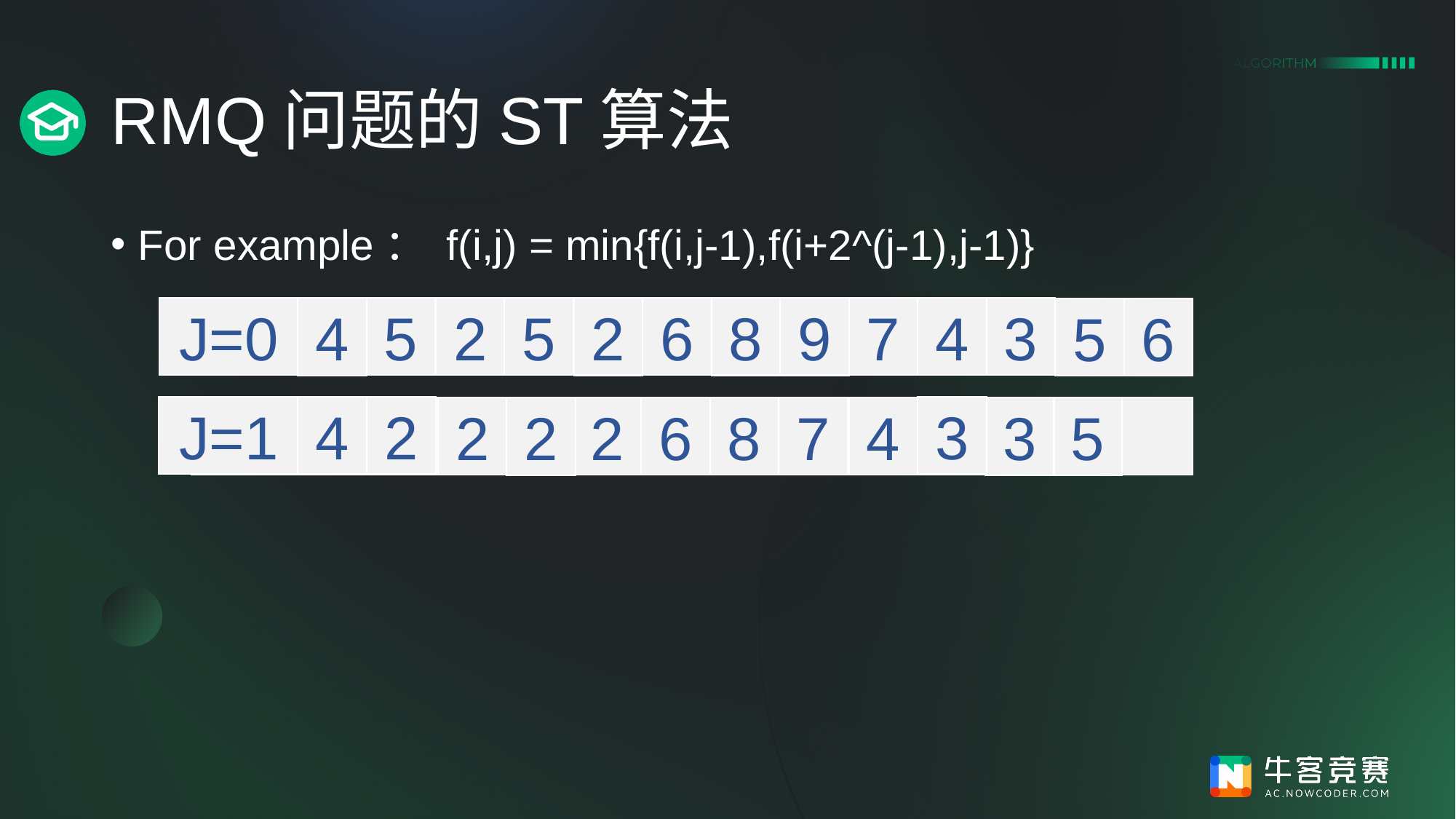

# RMQ问题的ST算法
For example： f(i,j) = min{f(i,j-1),f(i+2^(j-1),j-1)}

J=0
5
6
7
4
3
4
2
5
2
8
9
5
6

2
J=1
4
3
2
2
8

6
7
4
2
3
5